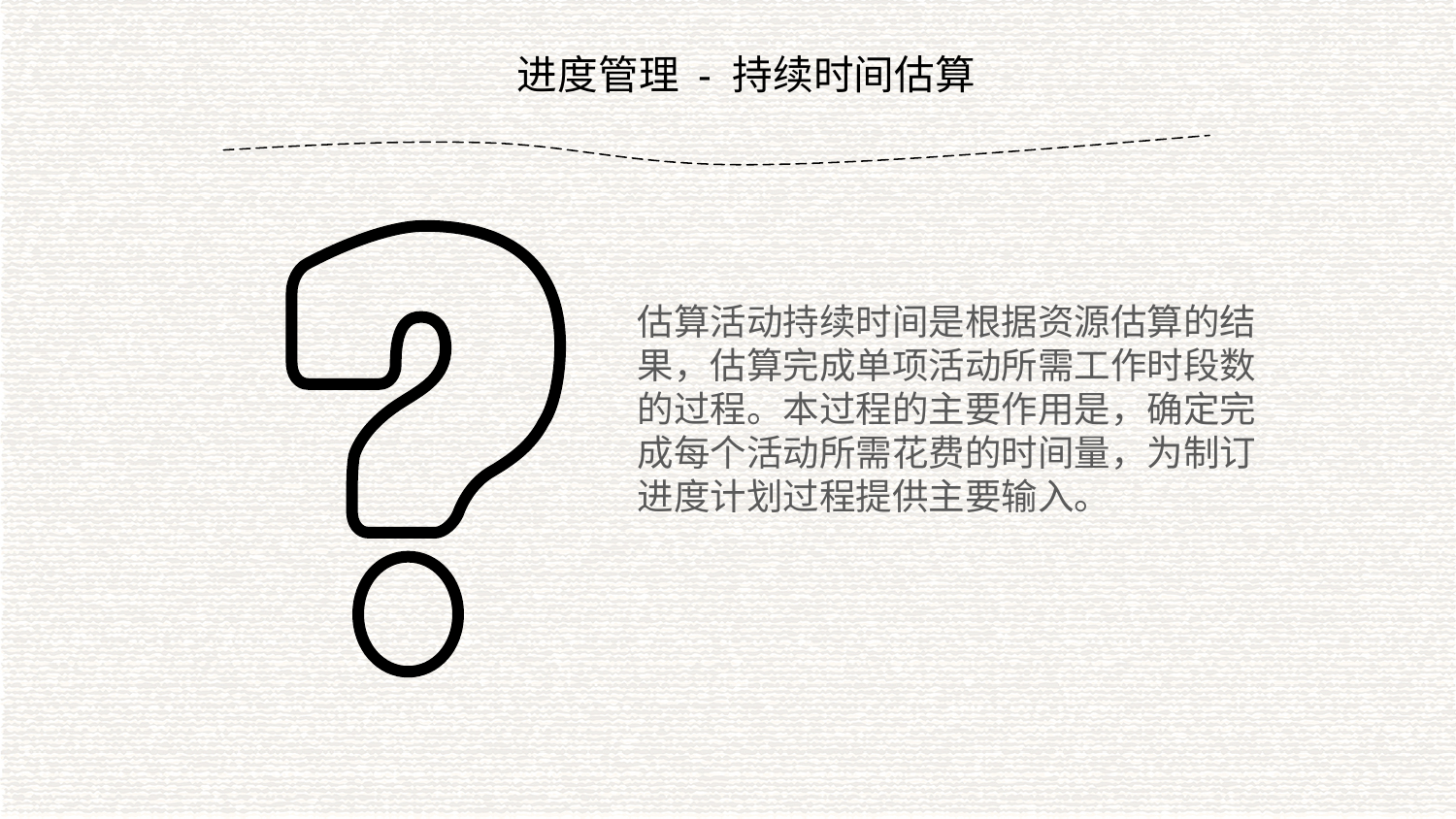

进度管理 - 持续时间估算

估算活动持续时间是根据资源估算的结果，估算完成单项活动所需工作时段数的过程。本过程的主要作用是，确定完成每个活动所需花费的时间量，为制订进度计划过程提供主要输入。